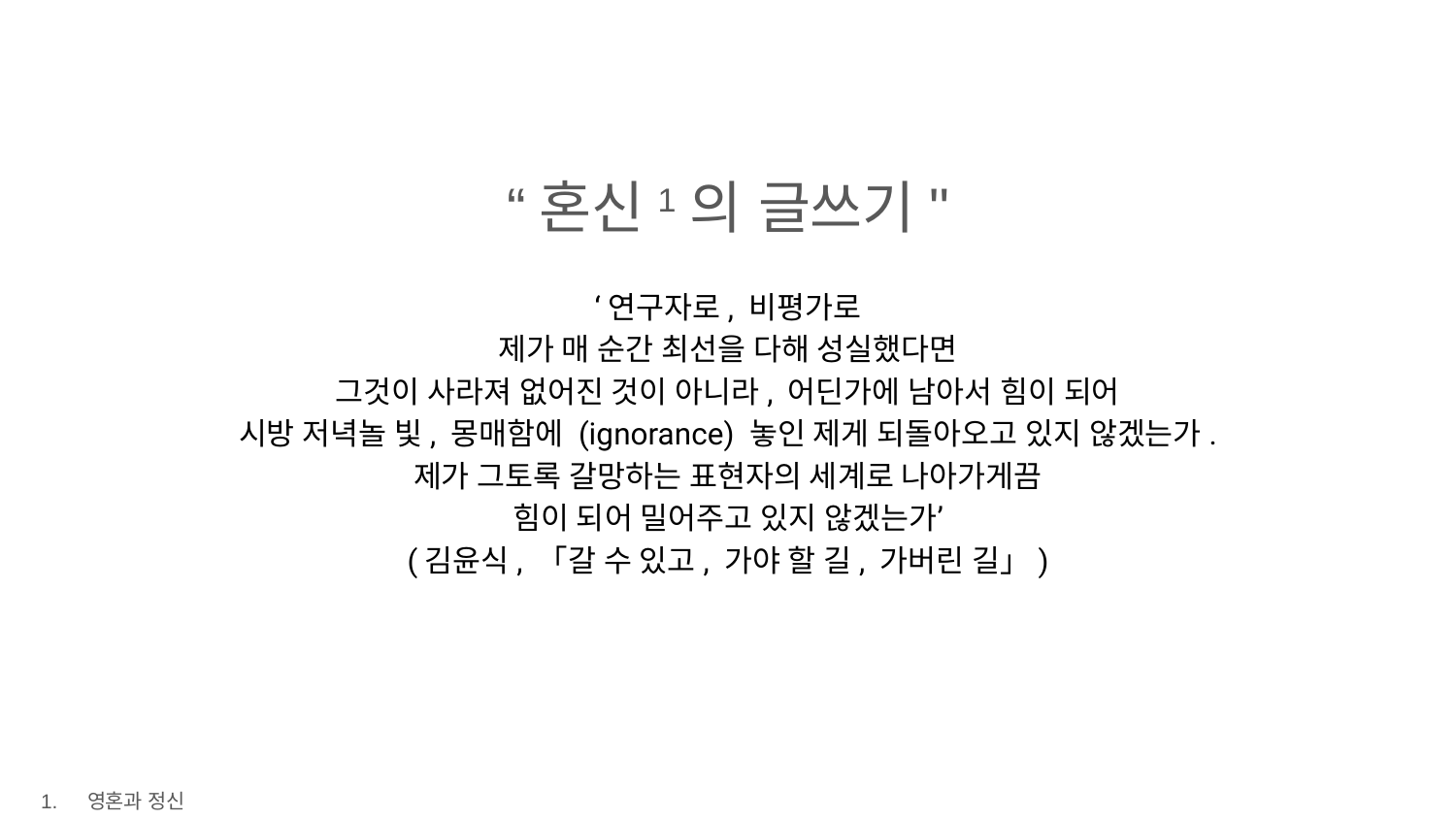

# “혼신1의 글쓰기"

‘연구자로, 비평가로
제가 매 순간 최선을 다해 성실했다면
그것이 사라져 없어진 것이 아니라, 어딘가에 남아서 힘이 되어
시방 저녁놀 빛, 몽매함에 (ignorance) 놓인 제게 되돌아오고 있지 않겠는가.
제가 그토록 갈망하는 표현자의 세계로 나아가게끔
힘이 되어 밀어주고 있지 않겠는가’
(김윤식, 「갈 수 있고, 가야 할 길, 가버린 길」)
영혼과 정신